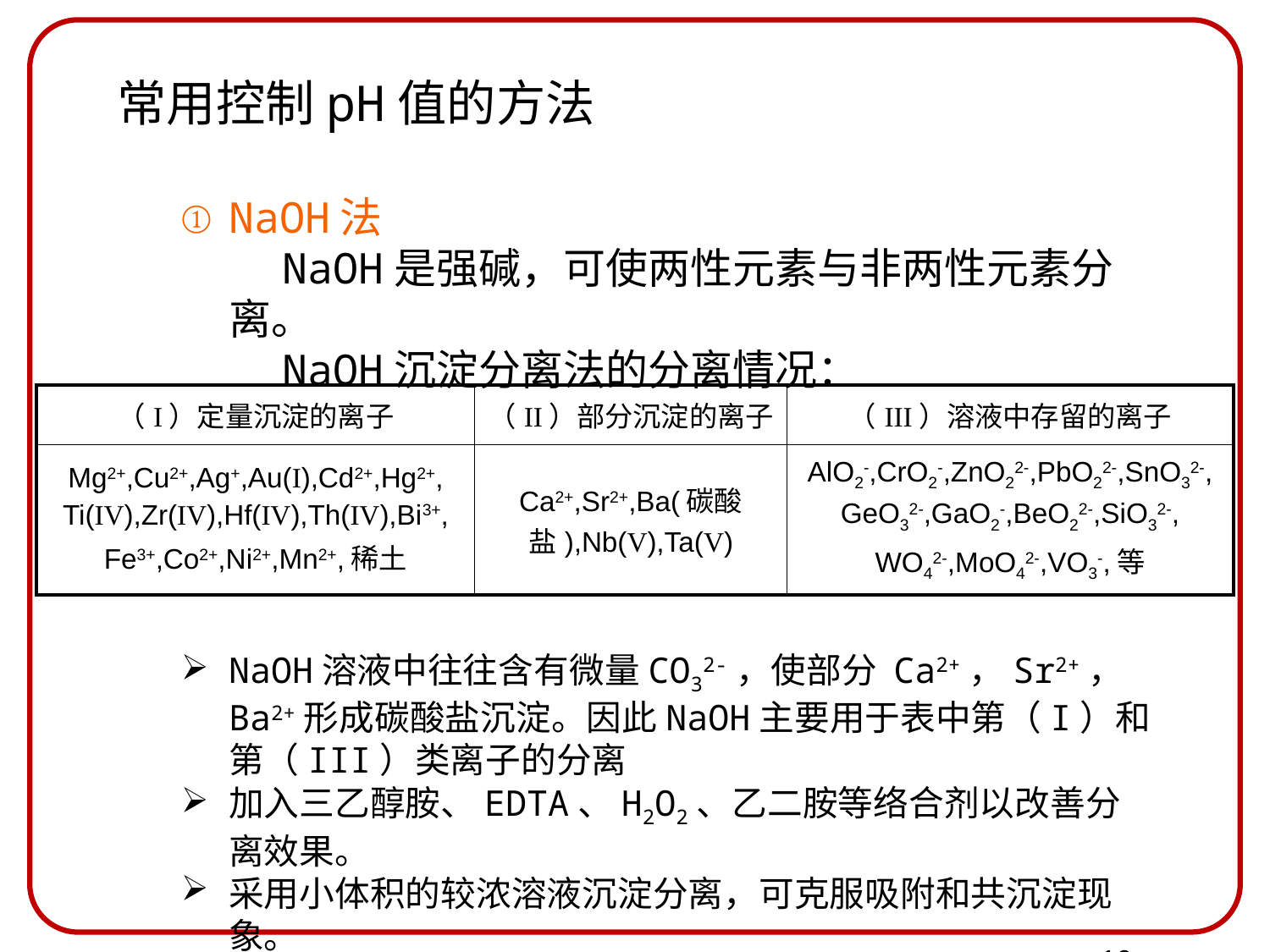

常用控制pH值的方法

NaOH法
    NaOH是强碱，可使两性元素与非两性元素分离。
    NaOH沉淀分离法的分离情况：

NaOH溶液中往往含有微量CO32-，使部分 Ca2+，Sr2+，Ba2+形成碳酸盐沉淀。因此NaOH主要用于表中第（I）和第（III）类离子的分离
加入三乙醇胺、EDTA、H2O2、乙二胺等络合剂以改善分离效果。
采用小体积的较浓溶液沉淀分离，可克服吸附和共沉淀现象。
| （I）定量沉淀的离子 | （II）部分沉淀的离子 | （III）溶液中存留的离子 |
| --- | --- | --- |
| Mg2+,Cu2+,Ag+,Au(I),Cd2+,Hg2+, Ti(IV),Zr(IV),Hf(IV),Th(IV),Bi3+, Fe3+,Co2+,Ni2+,Mn2+,稀土 | Ca2+,Sr2+,Ba(碳酸盐),Nb(V),Ta(V) | AlO2-,CrO2-,ZnO22-,PbO22-,SnO32-, GeO32-,GaO2-,BeO22-,SiO32-, WO42-,MoO42-,VO3-,等 |
16